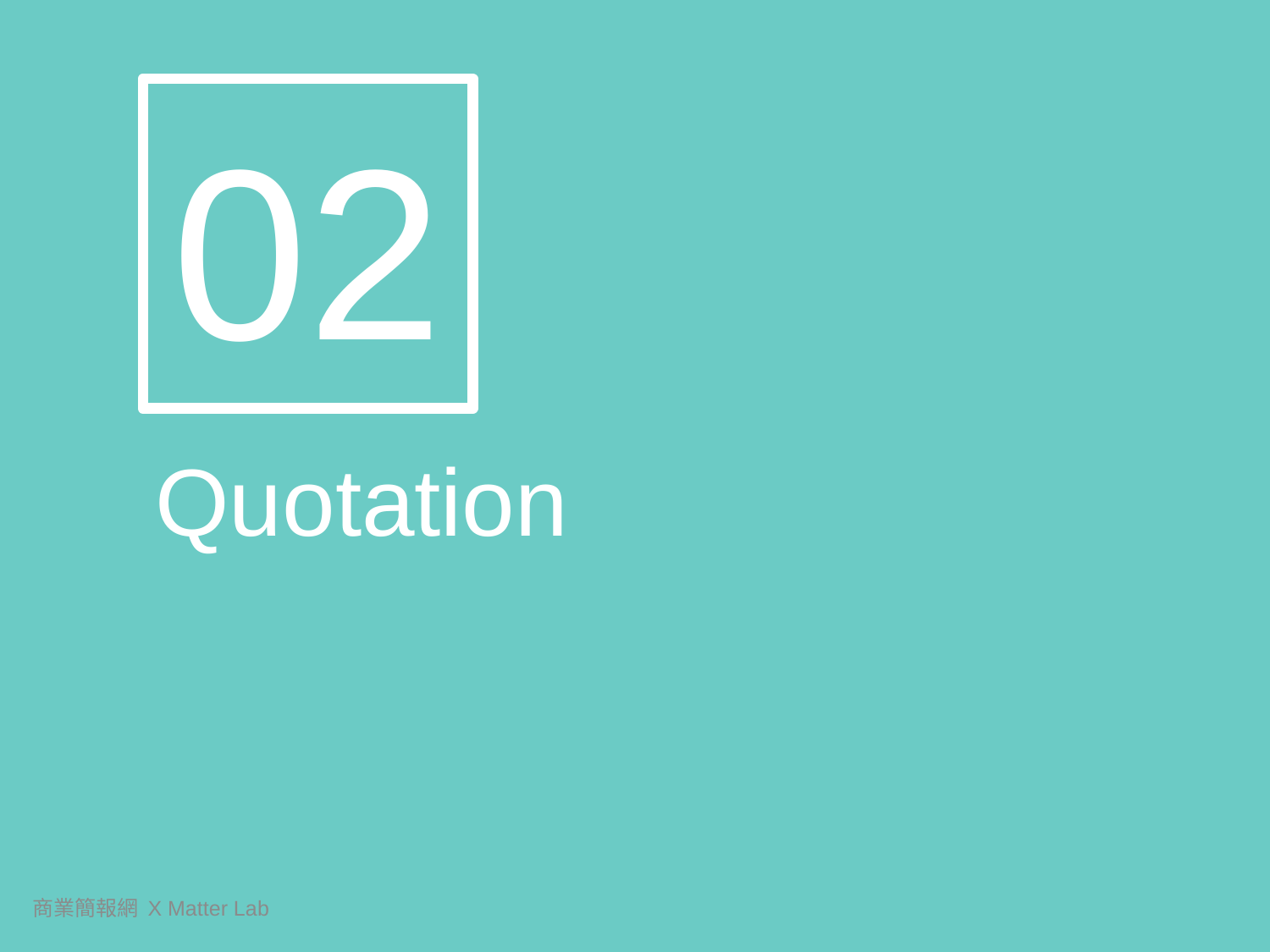

02
Quotation
商業簡報網 X Matter Lab
32